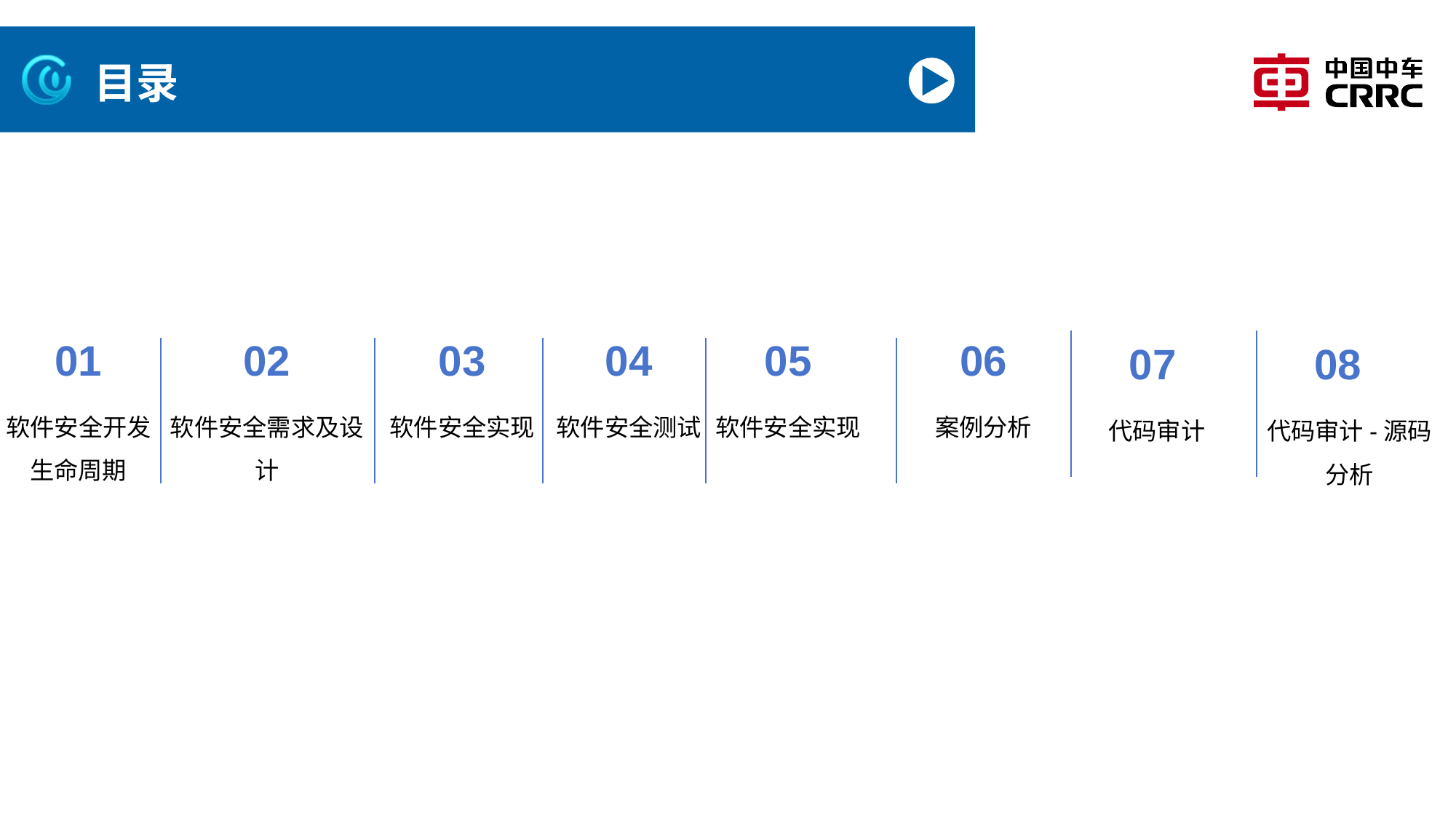

# 目录
01
02
03
04
05
06
07
08
软件安全开发
生命周期
软件安全需求及设计
软件安全实现
软件安全测试
软件安全实现
案例分析
代码审计-源码分析
代码审计
2